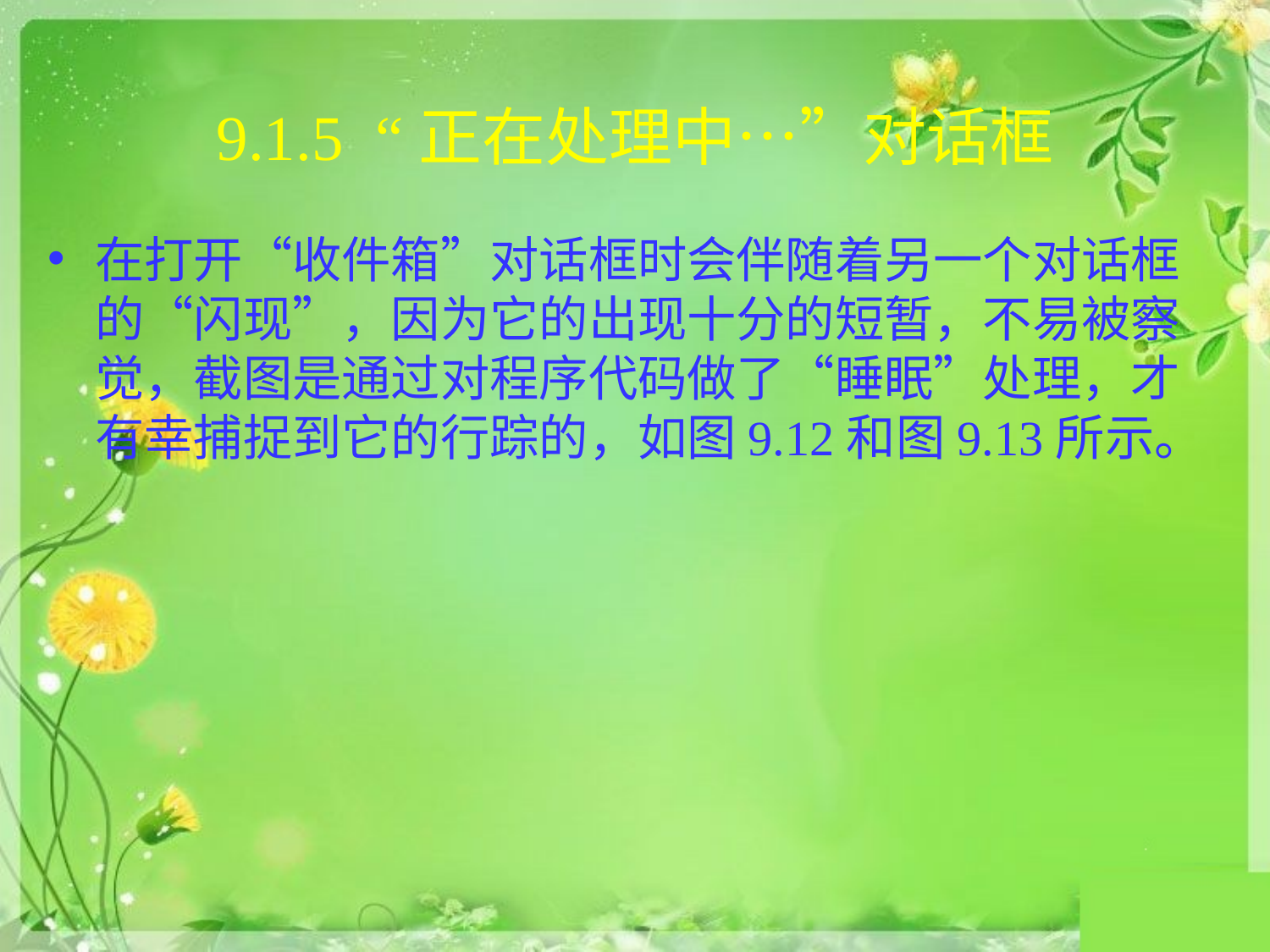

# 9.1.5  “正在处理中…”对话框
在打开“收件箱”对话框时会伴随着另一个对话框的“闪现”，因为它的出现十分的短暂，不易被察觉，截图是通过对程序代码做了“睡眠”处理，才有幸捕捉到它的行踪的，如图9.12和图9.13所示。